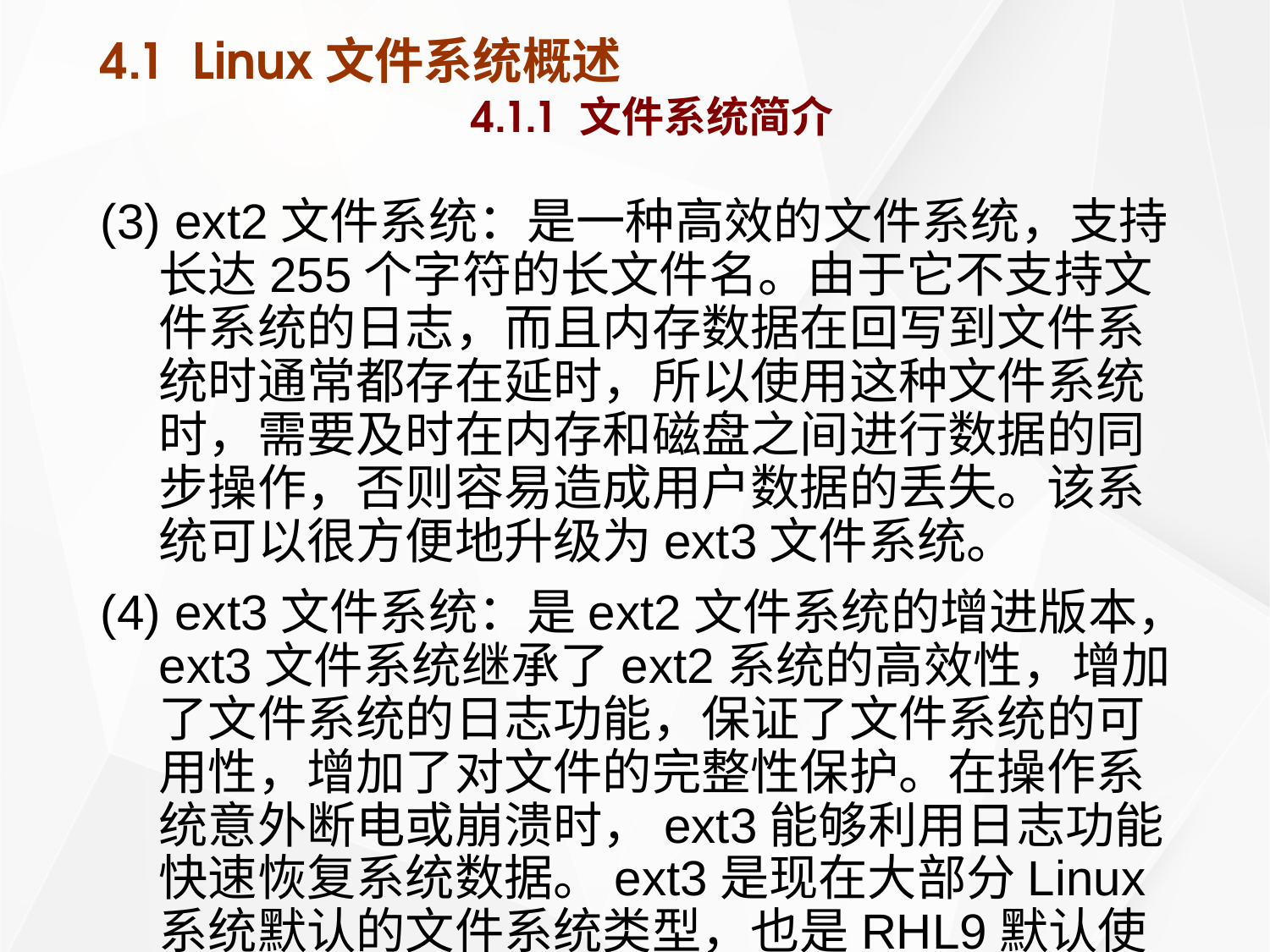

# 4.1  Linux文件系统概述 4.1.1 文件系统简介
(3) ext2文件系统：是一种高效的文件系统，支持长达255个字符的长文件名。由于它不支持文件系统的日志，而且内存数据在回写到文件系统时通常都存在延时，所以使用这种文件系统时，需要及时在内存和磁盘之间进行数据的同步操作，否则容易造成用户数据的丢失。该系统可以很方便地升级为ext3文件系统。
(4) ext3文件系统：是ext2文件系统的增进版本，ext3文件系统继承了ext2系统的高效性，增加了文件系统的日志功能，保证了文件系统的可用性，增加了对文件的完整性保护。在操作系统意外断电或崩溃时，ext3能够利用日志功能快速恢复系统数据。ext3是现在大部分Linux系统默认的文件系统类型，也是RHL9默认使用的文件系统。
Linux系统是一种对文件系统兼容性很强的操作系统，它能够支持多种文件系统，支持对FAT、FAT32读写访问，支持对NTFS的只读访问，